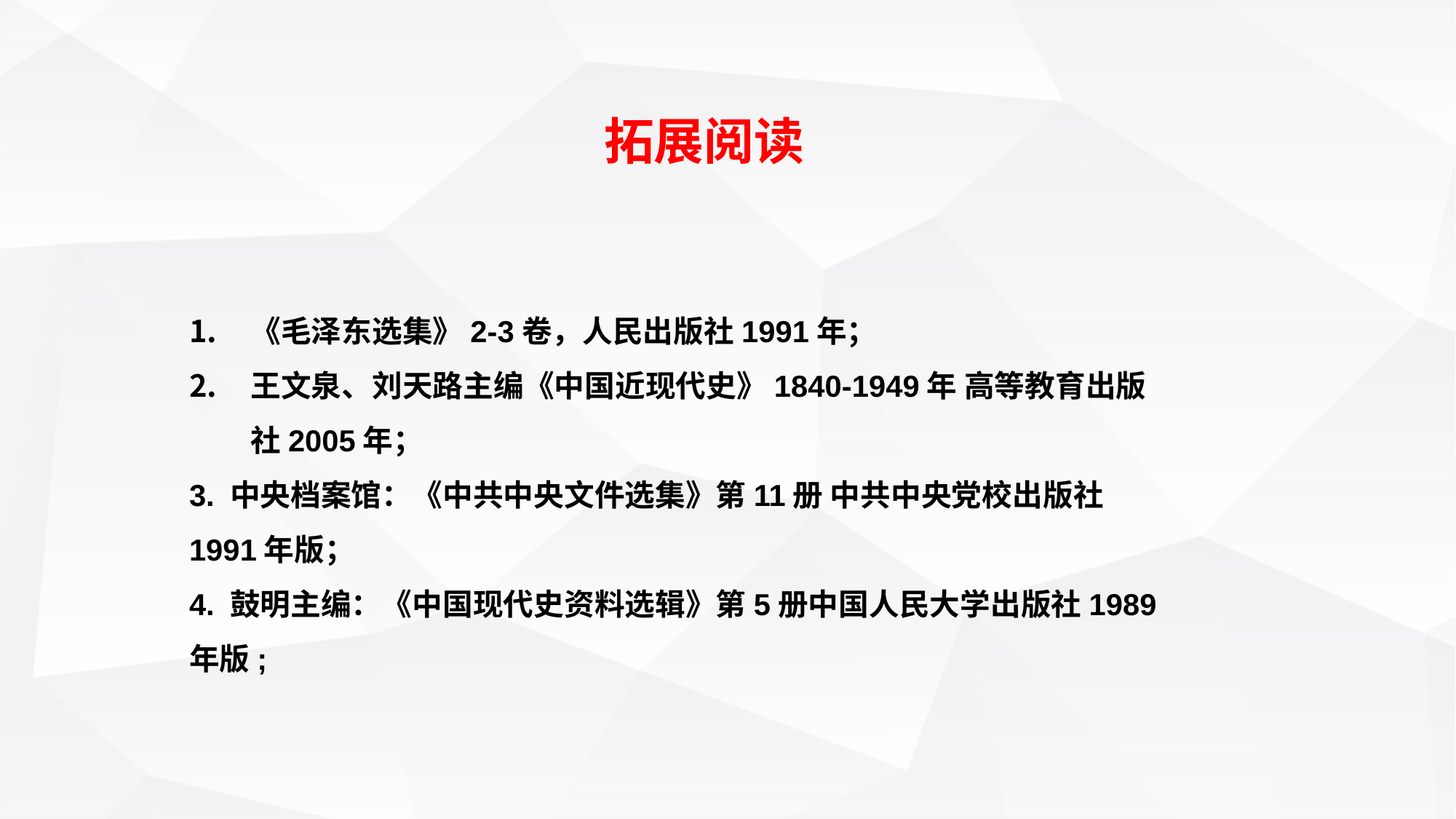

拓展阅读

《毛泽东选集》2-3卷，人民出版社1991年；
王文泉、刘天路主编《中国近现代史》1840-1949年 高等教育出版社2005年；
3. 中央档案馆：《中共中央文件选集》第11册 中共中央党校出版社1991年版；
4. 鼓明主编：《中国现代史资料选辑》第5册中国人民大学出版社1989年版;